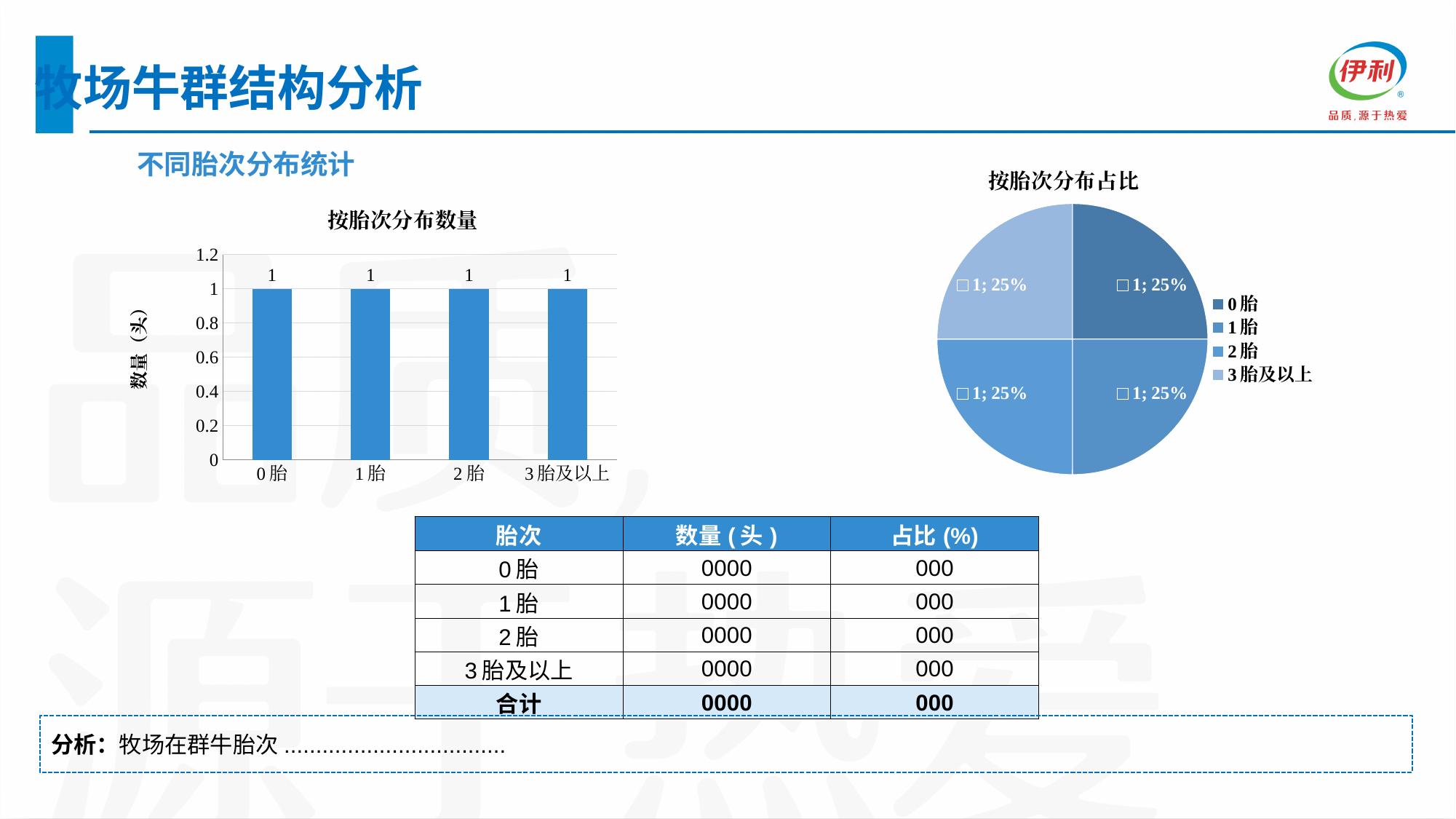

牧场牛群结构分析
不同胎次分布统计

### Chart: 按胎次分布占比

| Category | 数量 |
|---|---|
| 0胎 | 1.0 |
| 1胎 | 1.0 |
| 2胎 | 1.0 |
| 3胎及以上 | 1.0 |

### Chart: 按胎次分布数量

| Category | 占比 |
|---|---|
| 0胎 | 1.0 |
| 1胎 | 1.0 |
| 2胎 | 1.0 |
| 3胎及以上 | 1.0 |
| 胎次 | 数量(头) | 占比(%) |
| --- | --- | --- |
| 0胎 | 0000 | 000 |
| 1胎 | 0000 | 000 |
| 2胎 | 0000 | 000 |
| 3胎及以上 | 0000 | 000 |
| 合计 | 0000 | 000 |
分析：牧场在群牛胎次...................................